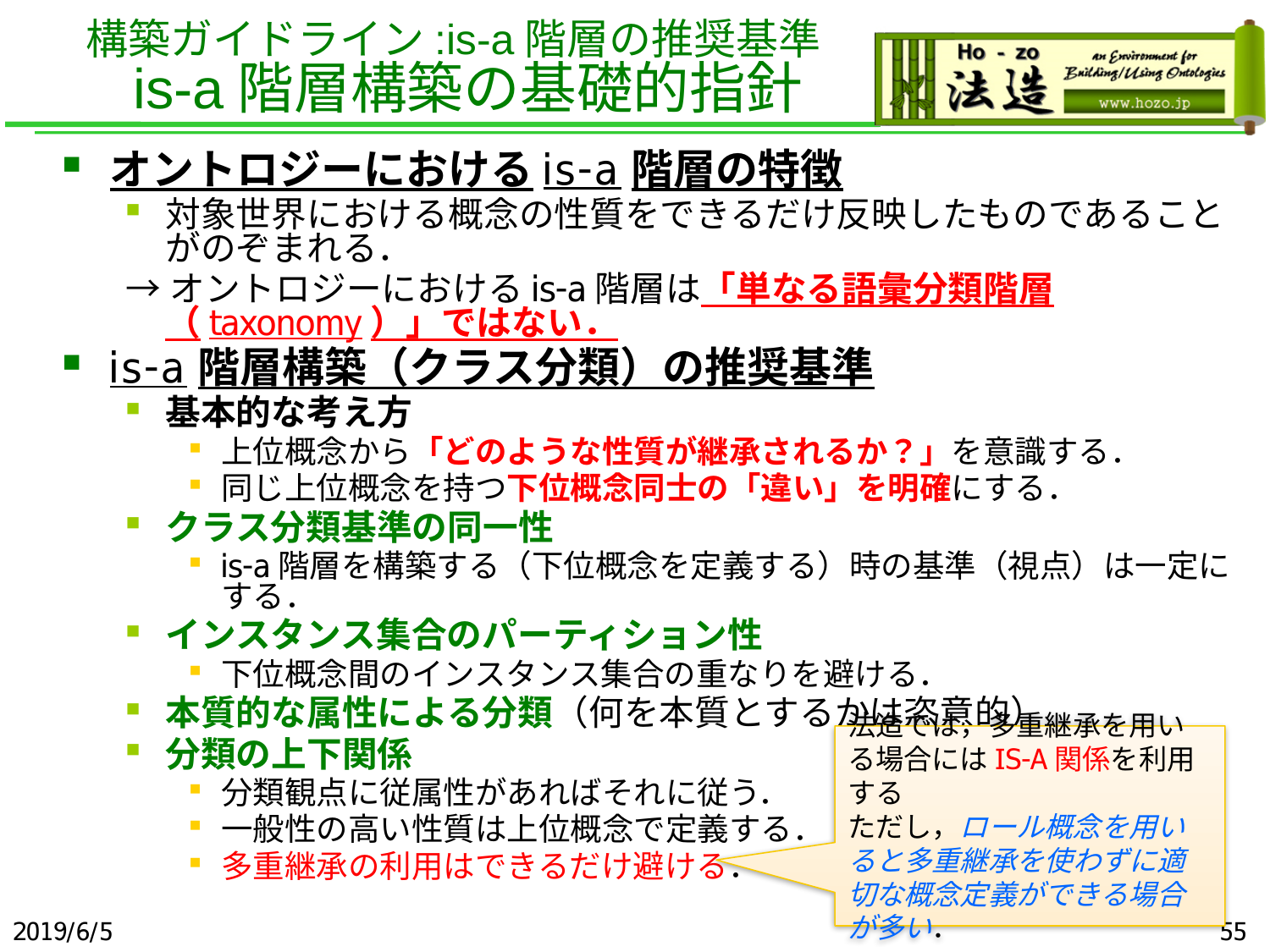

# 構築ガイドライン:is-a階層の推奨基準　 is-a階層構築の基礎的指針
オントロジーにおけるis-a階層の特徴
対象世界における概念の性質をできるだけ反映したものであることがのぞまれる．
→オントロジーにおけるis-a階層は「単なる語彙分類階層（taxonomy）」ではない．
is-a階層構築（クラス分類）の推奨基準
基本的な考え方
上位概念から「どのような性質が継承されるか？」を意識する．
同じ上位概念を持つ下位概念同士の「違い」を明確にする．
クラス分類基準の同一性
is-a階層を構築する（下位概念を定義する）時の基準（視点）は一定にする．
インスタンス集合のパーティション性
下位概念間のインスタンス集合の重なりを避ける．
本質的な属性による分類（何を本質とするかは恣意的）
分類の上下関係
分類観点に従属性があればそれに従う．
一般性の高い性質は上位概念で定義する．
多重継承の利用はできるだけ避ける．
法造では，多重継承を用いる場合にはIS-A関係を利用する
ただし，ロール概念を用いると多重継承を使わずに適切な概念定義ができる場合が多い．
2019/6/5
55